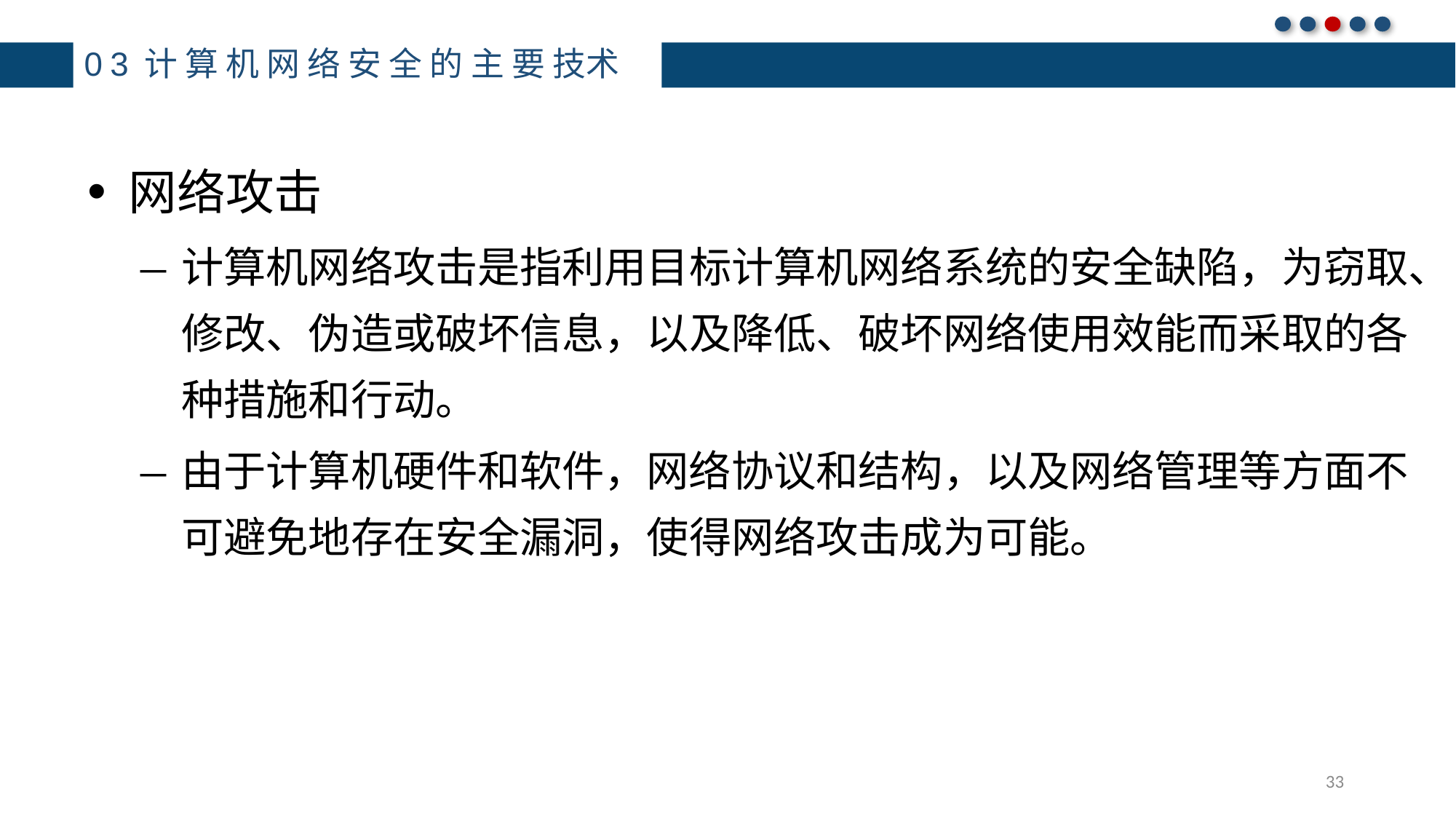

# 03计算机网络安全的主要技术
网络攻击
计算机网络攻击是指利用目标计算机网络系统的安全缺陷，为窃取、修改、伪造或破坏信息，以及降低、破坏网络使用效能而采取的各种措施和行动。
由于计算机硬件和软件，网络协议和结构，以及网络管理等方面不可避免地存在安全漏洞，使得网络攻击成为可能。

33